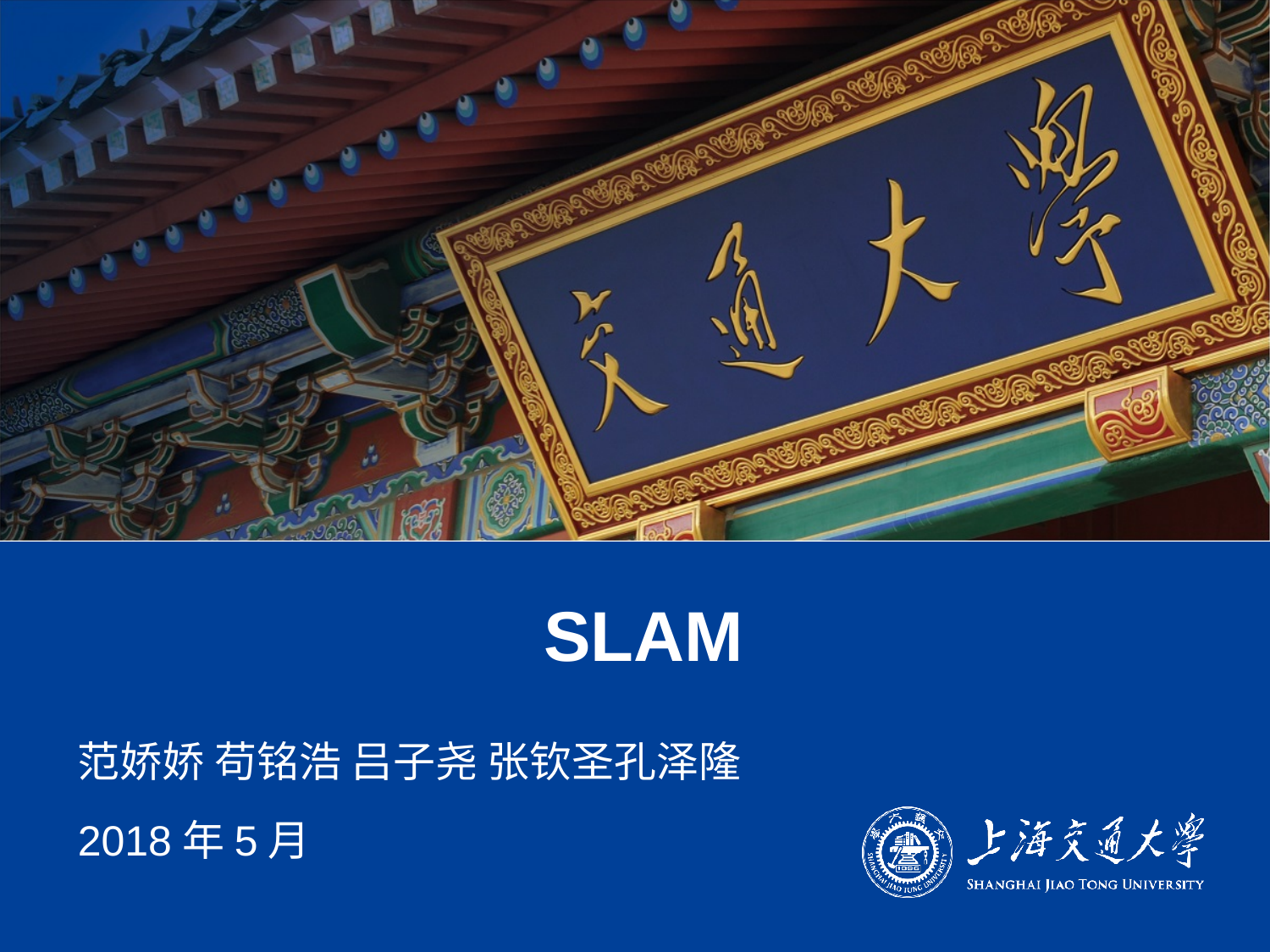

# SLAM
范娇娇 苟铭浩 吕子尧 张钦圣孔泽隆
2018年5月